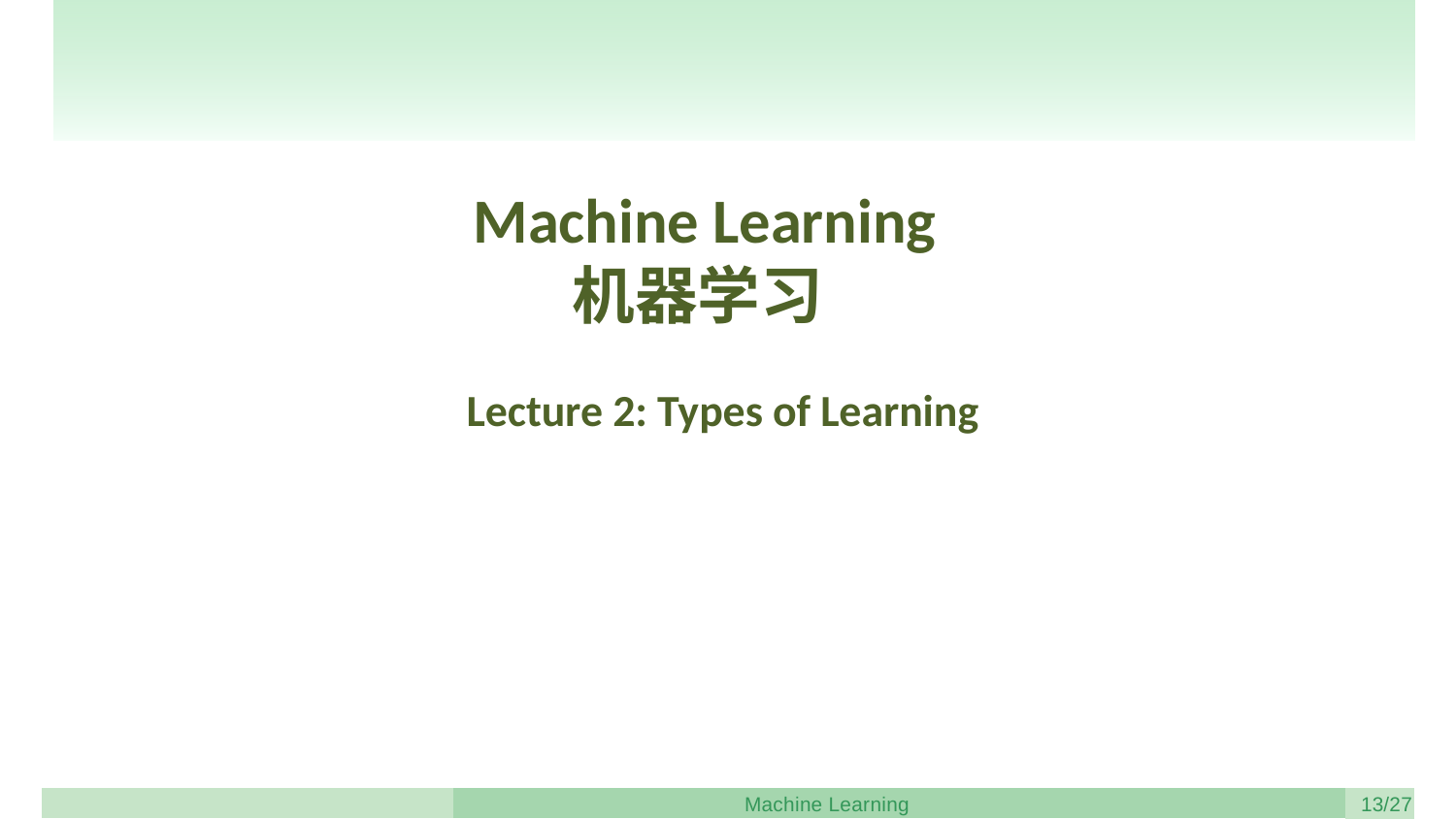

Machine Learning
机器学习
Lecture 2: Types of Learning

Machine Learning
13/27